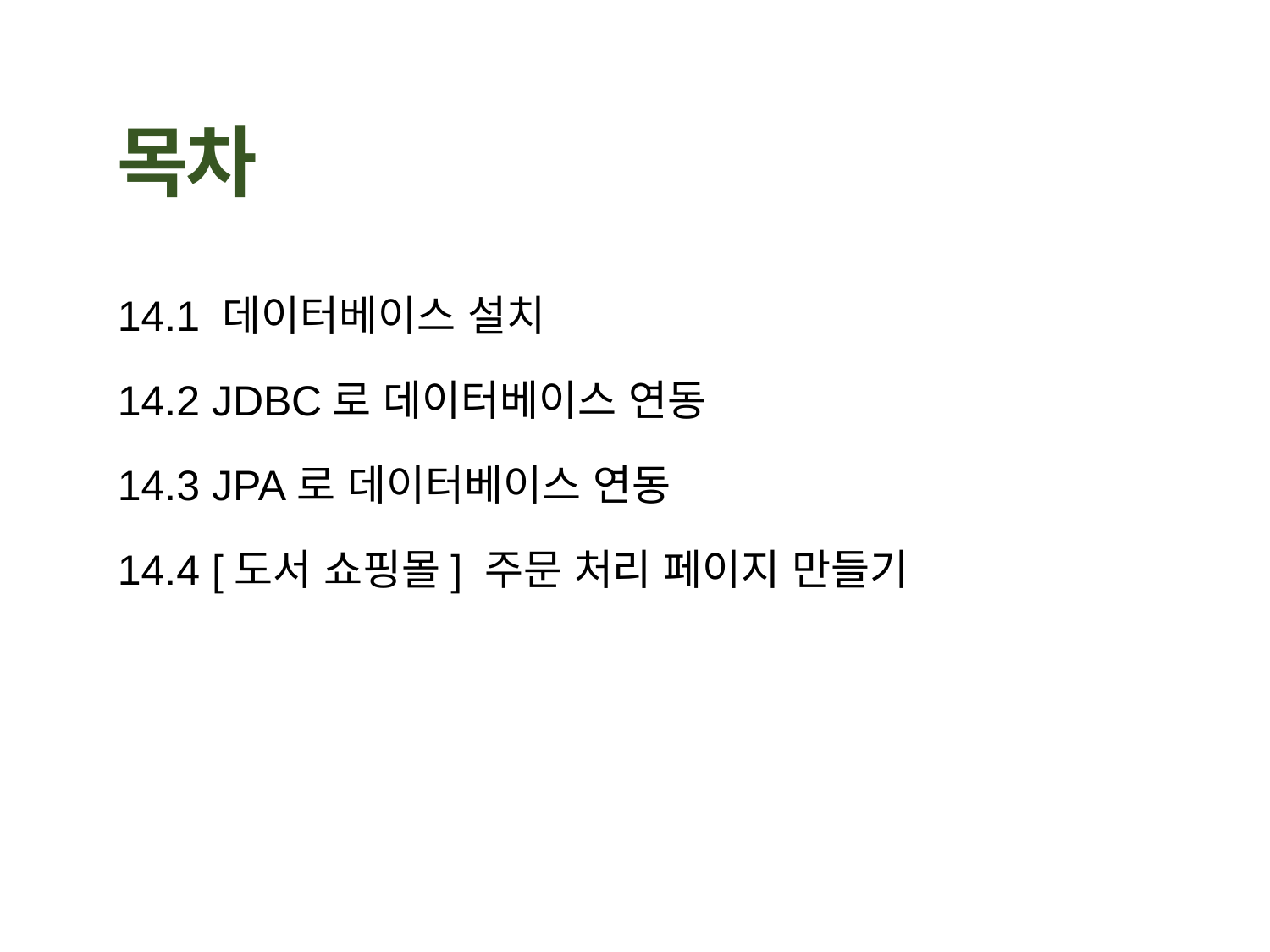

14.1 데이터베이스 설치
14.2 JDBC로 데이터베이스 연동
14.3 JPA로 데이터베이스 연동
14.4 [도서 쇼핑몰] 주문 처리 페이지 만들기